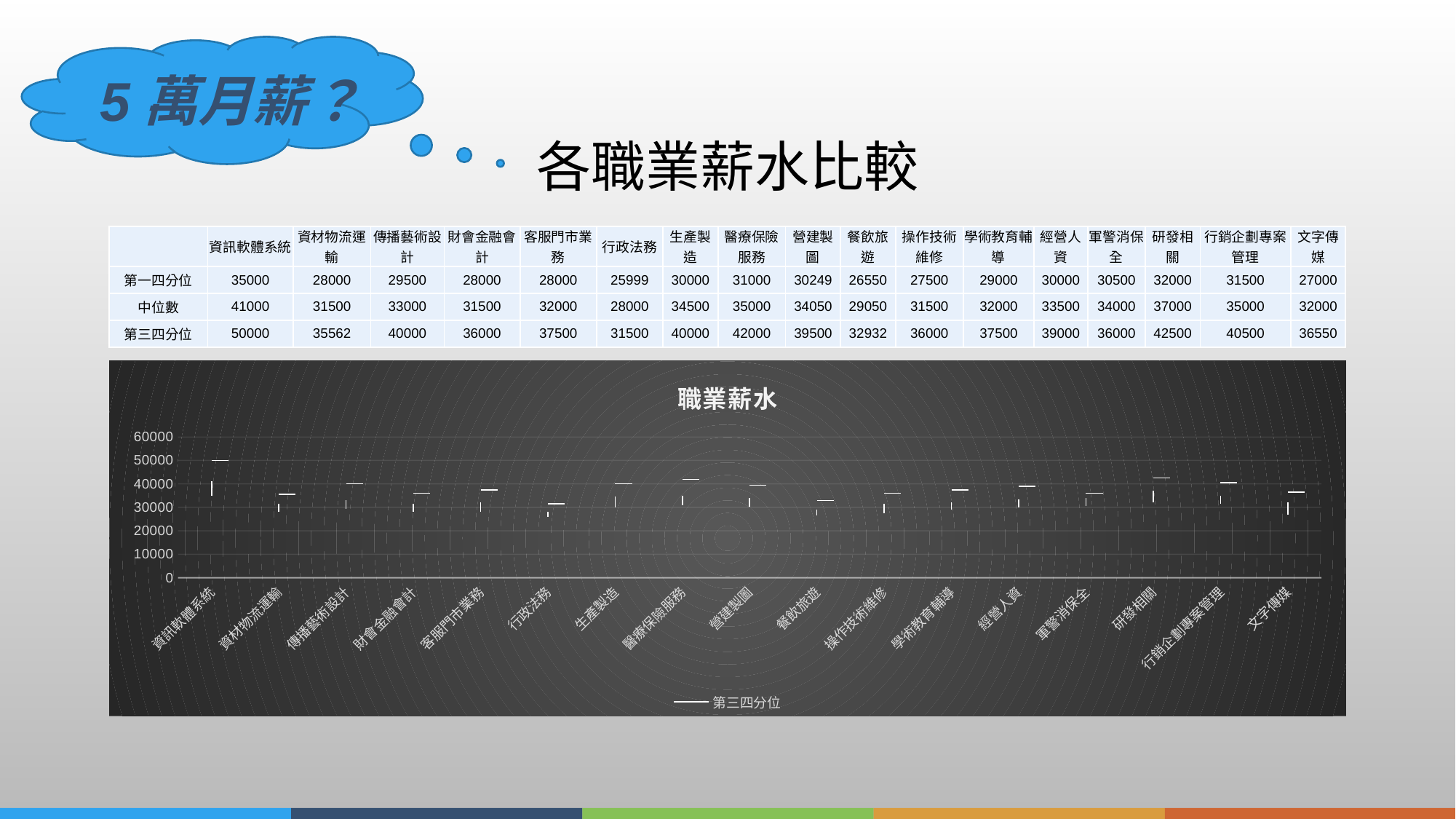

5萬月薪？
# 各職業薪水比較
|  | 資訊軟體系統 | 資材物流運輸 | 傳播藝術設計 | 財會金融會計 | 客服門市業務 | 行政法務 | 生產製造 | 醫療保險服務 | 營建製圖 | 餐飲旅遊 | 操作技術維修 | 學術教育輔導 | 經營人資 | 軍警消保全 | 研發相關 | 行銷企劃專案管理 | 文字傳媒 |
| --- | --- | --- | --- | --- | --- | --- | --- | --- | --- | --- | --- | --- | --- | --- | --- | --- | --- |
| 第一四分位 | 35000 | 28000 | 29500 | 28000 | 28000 | 25999 | 30000 | 31000 | 30249 | 26550 | 27500 | 29000 | 30000 | 30500 | 32000 | 31500 | 27000 |
| 中位數 | 41000 | 31500 | 33000 | 31500 | 32000 | 28000 | 34500 | 35000 | 34050 | 29050 | 31500 | 32000 | 33500 | 34000 | 37000 | 35000 | 32000 |
| 第三四分位 | 50000 | 35562 | 40000 | 36000 | 37500 | 31500 | 40000 | 42000 | 39500 | 32932 | 36000 | 37500 | 39000 | 36000 | 42500 | 40500 | 36550 |

[unsupported chart]